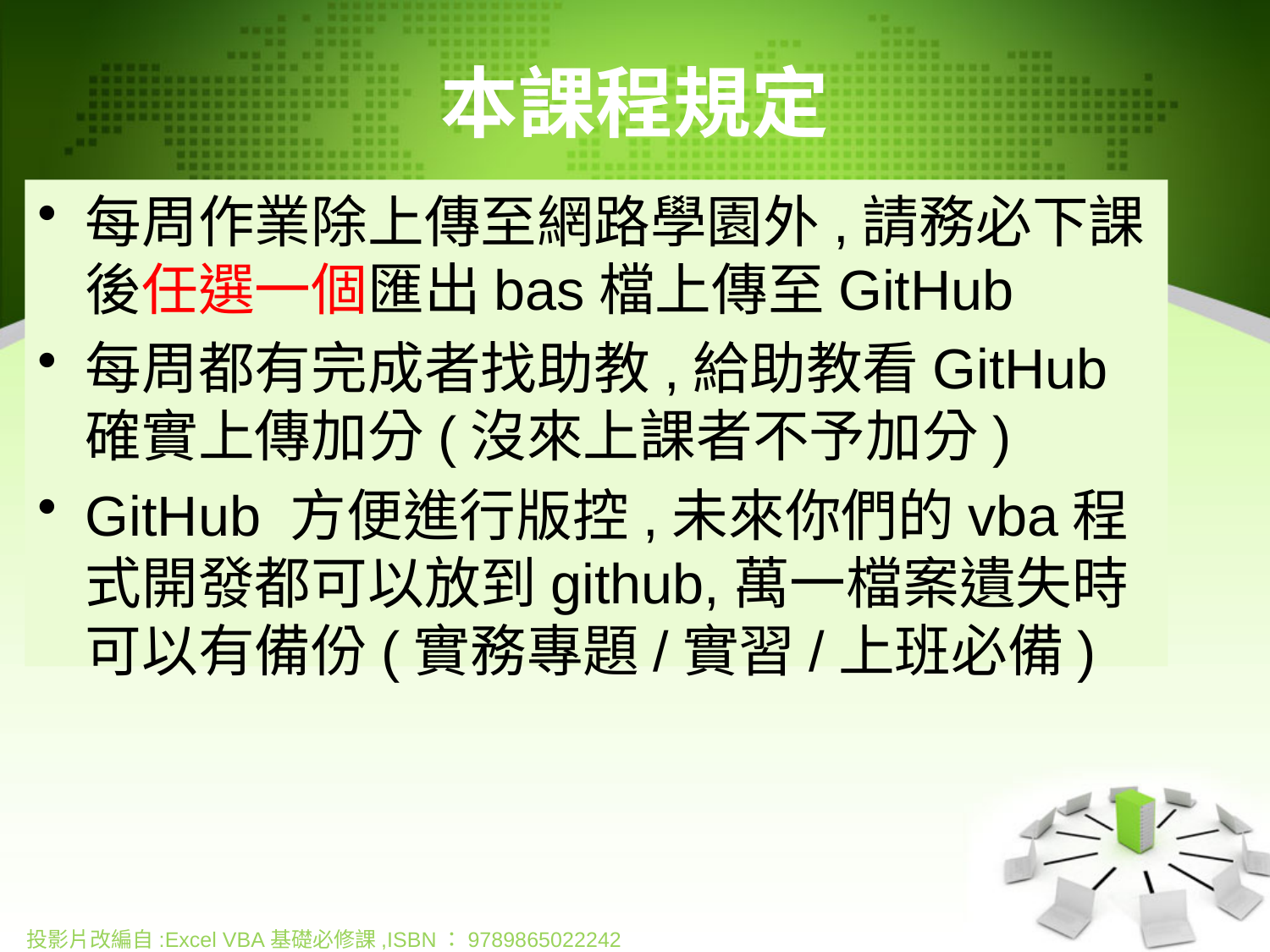

# 本課程規定
每周作業除上傳至網路學園外,請務必下課後任選一個匯出bas檔上傳至GitHub
每周都有完成者找助教,給助教看GitHub確實上傳加分(沒來上課者不予加分)
GitHub 方便進行版控,未來你們的vba程式開發都可以放到github,萬一檔案遺失時可以有備份(實務專題/實習/上班必備)